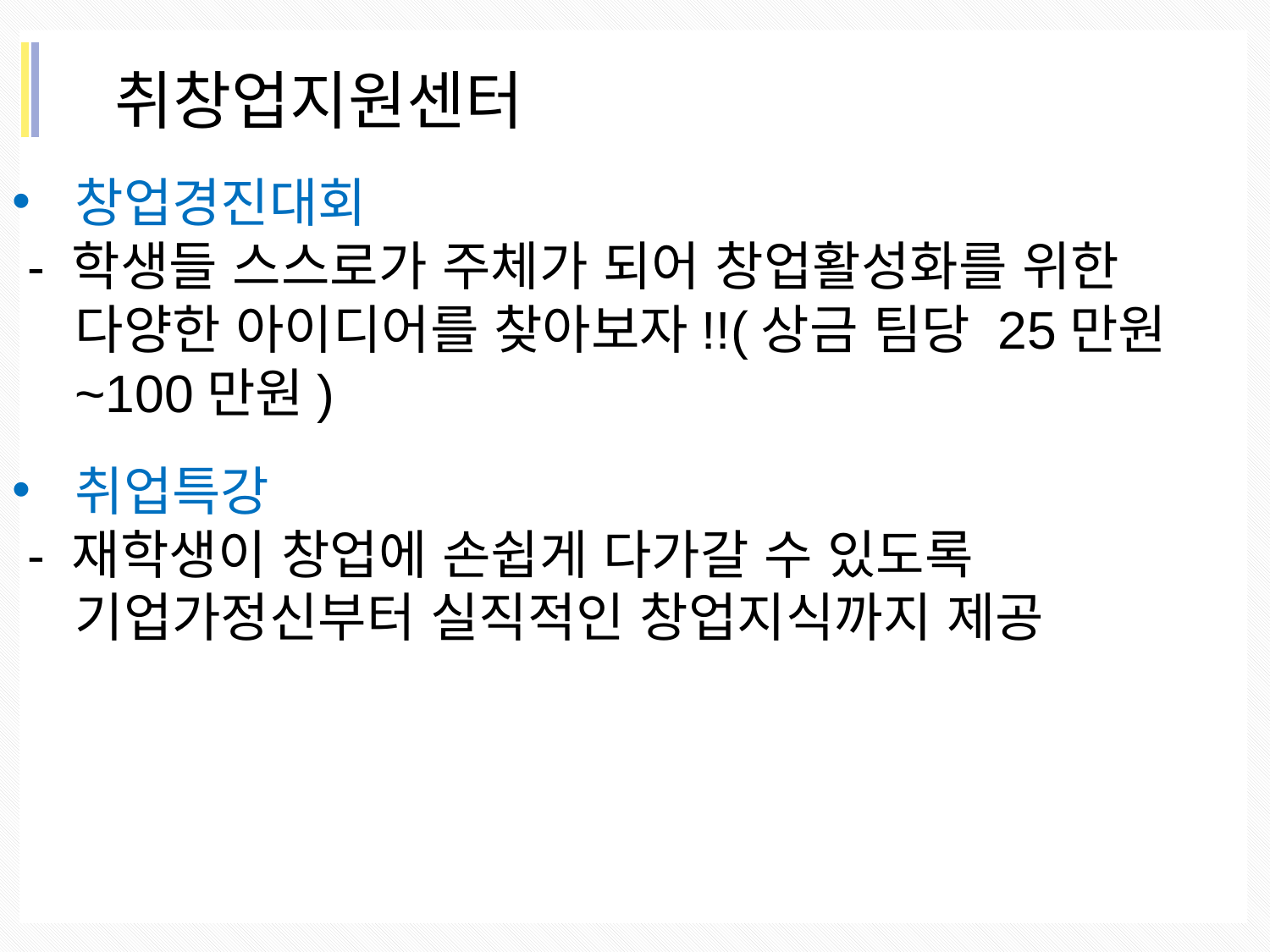

취창업지원센터
창업경진대회
 - 학생들 스스로가 주체가 되어 창업활성화를 위한 다양한 아이디어를 찾아보자!!(상금 팀당 25만원~100만원)
취업특강
 - 재학생이 창업에 손쉽게 다가갈 수 있도록 기업가정신부터 실직적인 창업지식까지 제공